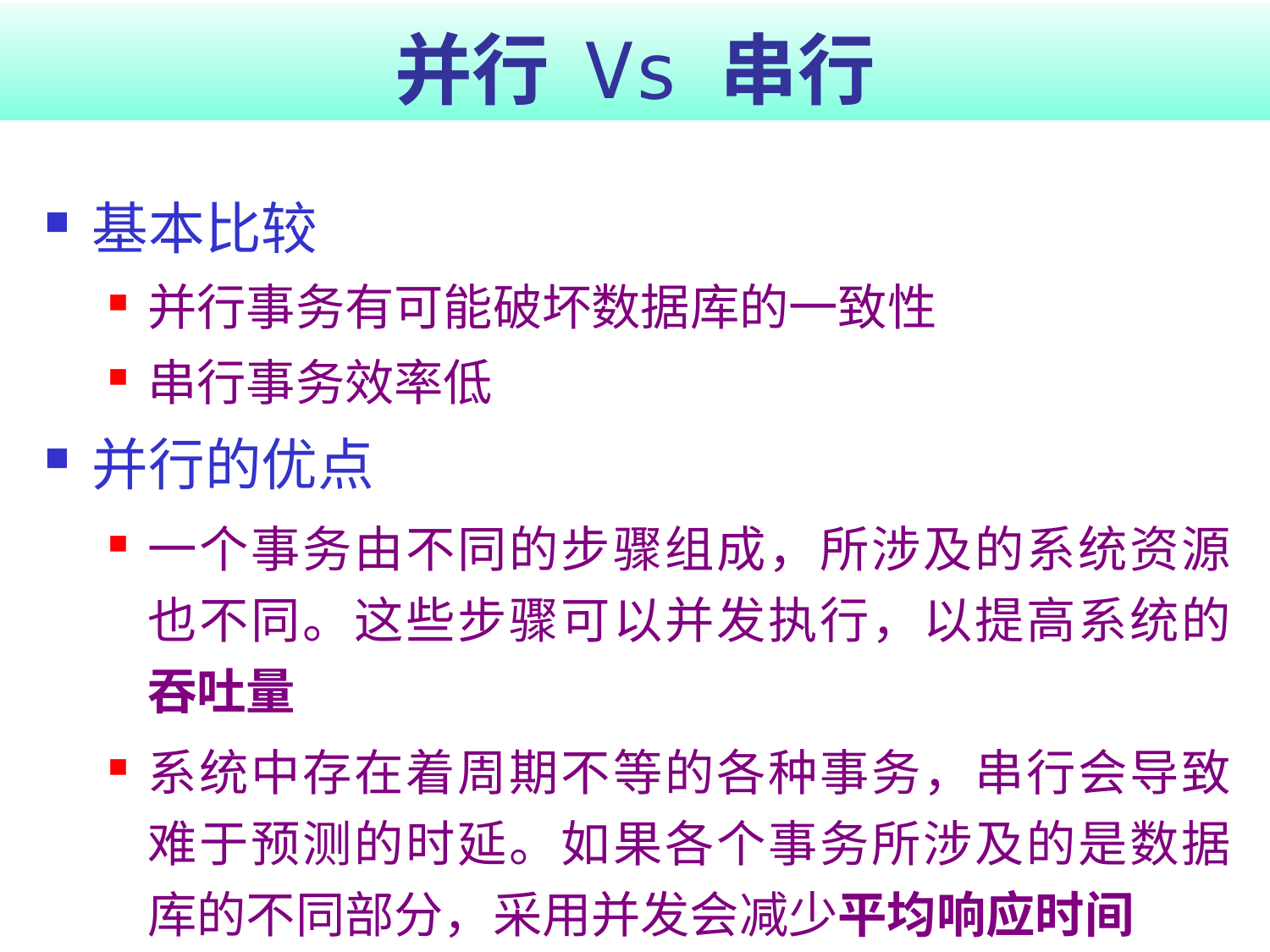

# 并行 Vs 串行
基本比较
并行事务有可能破坏数据库的一致性
串行事务效率低
并行的优点
一个事务由不同的步骤组成，所涉及的系统资源也不同。这些步骤可以并发执行，以提高系统的吞吐量
系统中存在着周期不等的各种事务，串行会导致难于预测的时延。如果各个事务所涉及的是数据库的不同部分，采用并发会减少平均响应时间